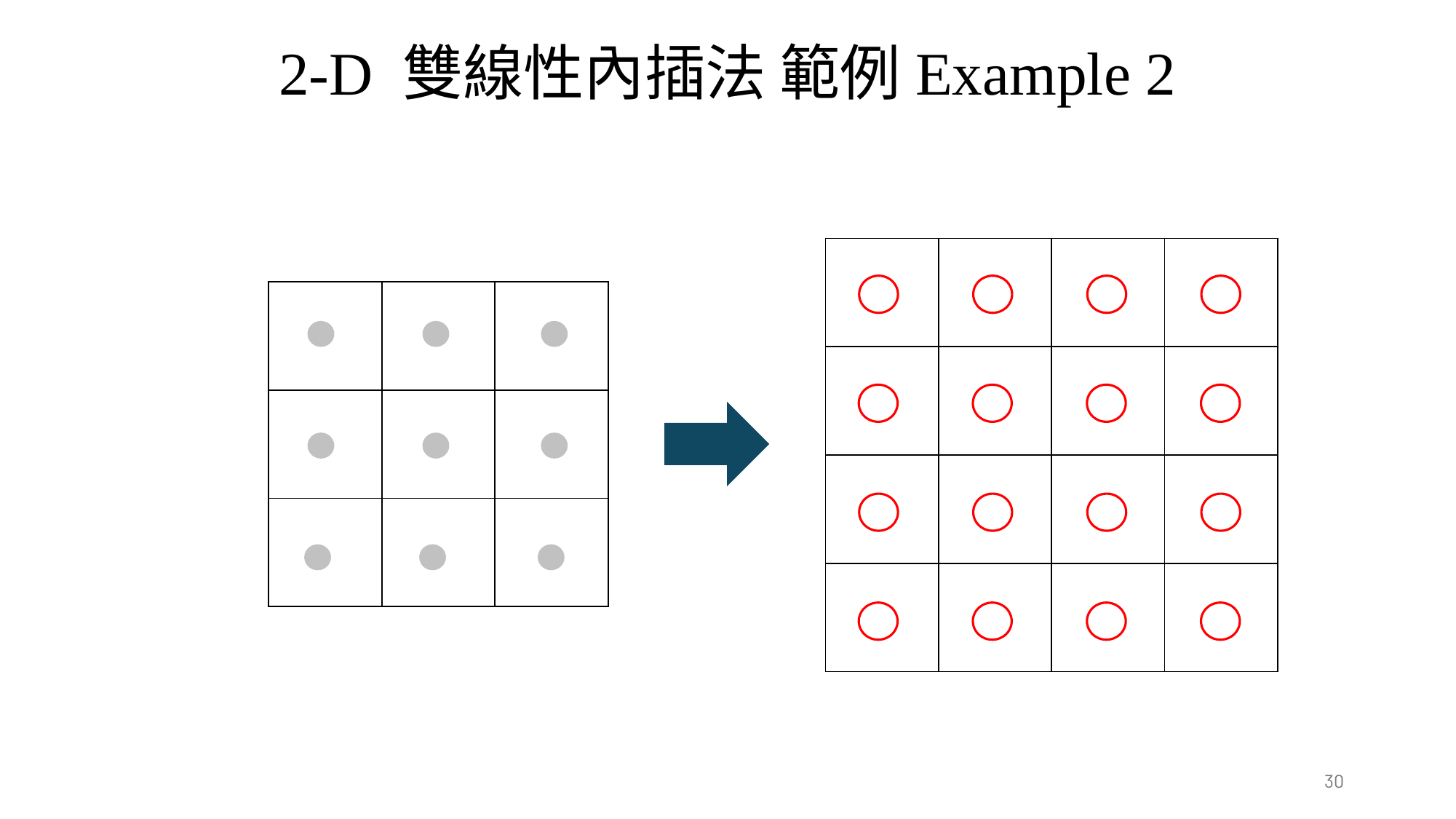

2-D 雙線性內插法 範例Example 2
| 10 |  |  | 30 |
| --- | --- | --- | --- |
|  |  |  |  |
|  |  |  |  |
| 70 |  |  | 90 |

| 10 | 20 | 30 |
| --- | --- | --- |
| 40 | 50 | 60 |
| 70 | 80 | 90 |

30